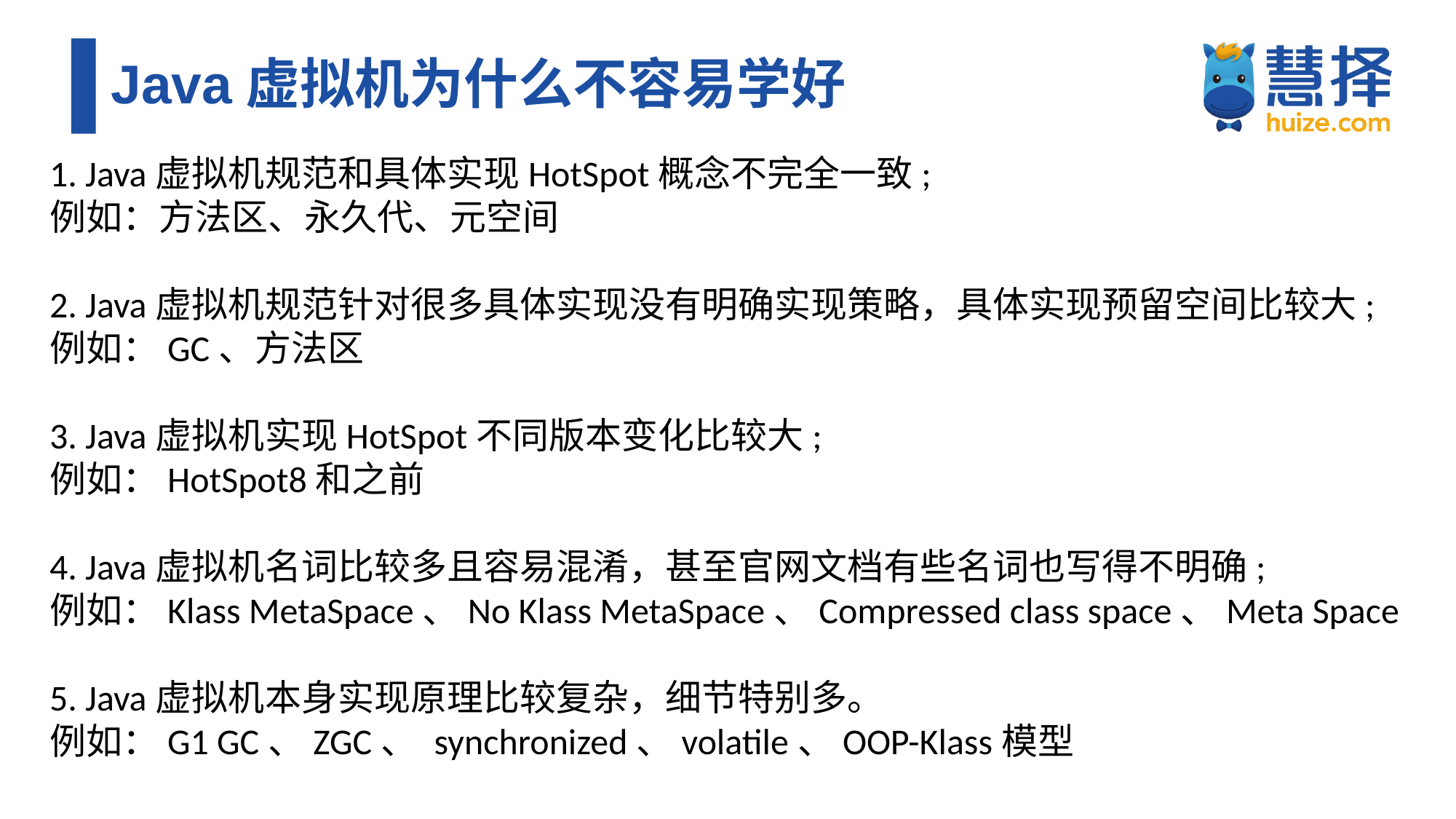

# Java虚拟机为什么不容易学好
1. Java虚拟机规范和具体实现HotSpot概念不完全一致;
例如：方法区、永久代、元空间

2. Java虚拟机规范针对很多具体实现没有明确实现策略，具体实现预留空间比较大;
例如：GC、方法区

3. Java虚拟机实现HotSpot不同版本变化比较大;
例如：HotSpot8和之前

4. Java虚拟机名词比较多且容易混淆，甚至官网文档有些名词也写得不明确;
例如：Klass MetaSpace、No Klass MetaSpace、Compressed class space、Meta Space

5. Java虚拟机本身实现原理比较复杂，细节特别多。
例如：G1 GC、ZGC、 synchronized、volatile、OOP-Klass模型